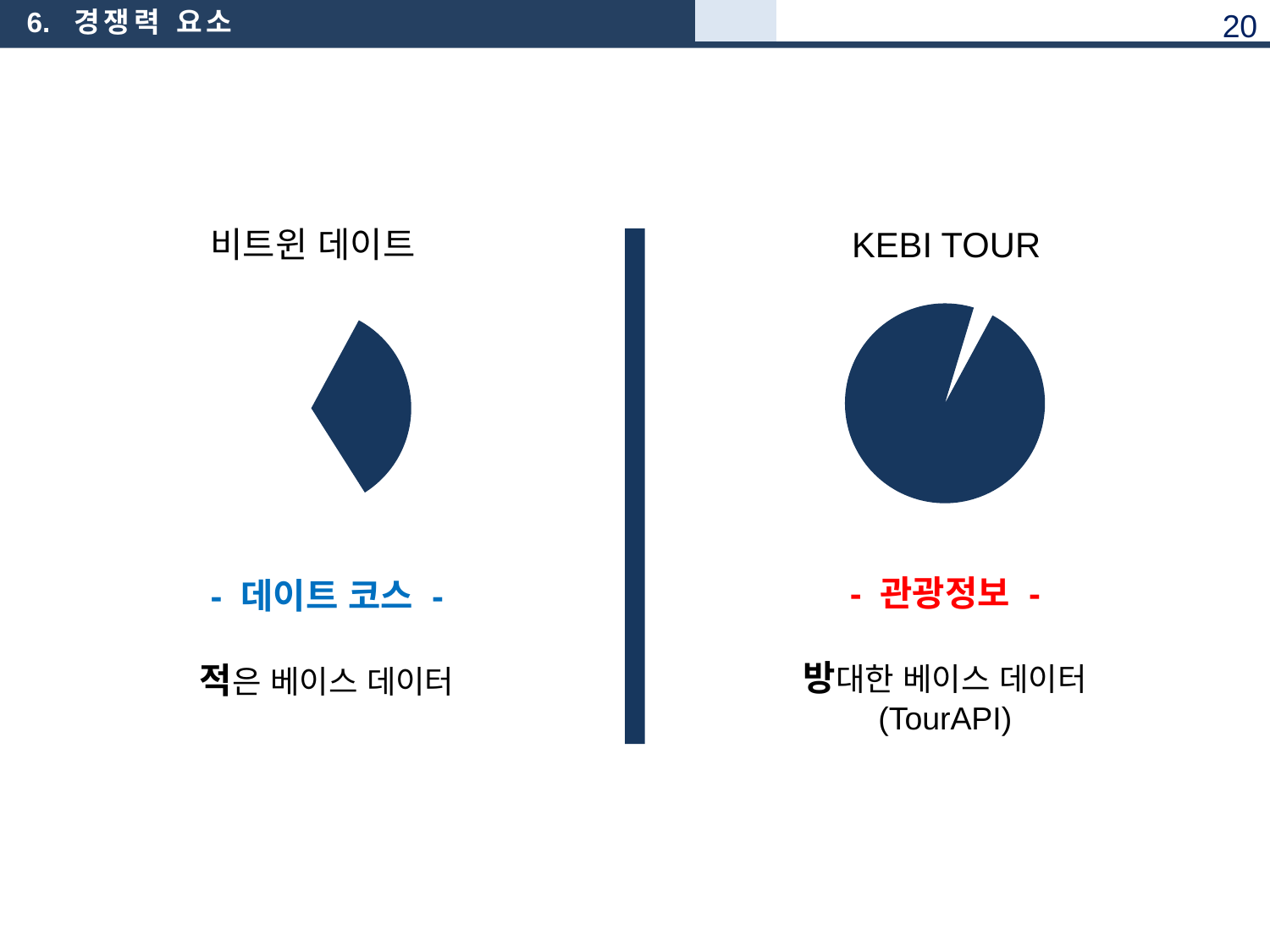

6. 경쟁력 요소
20
비트윈 데이트
KEBI TOUR

- 관광정보 -

방대한 베이스 데이터
(TourAPI)
- 데이트 코스 -

적은 베이스 데이터